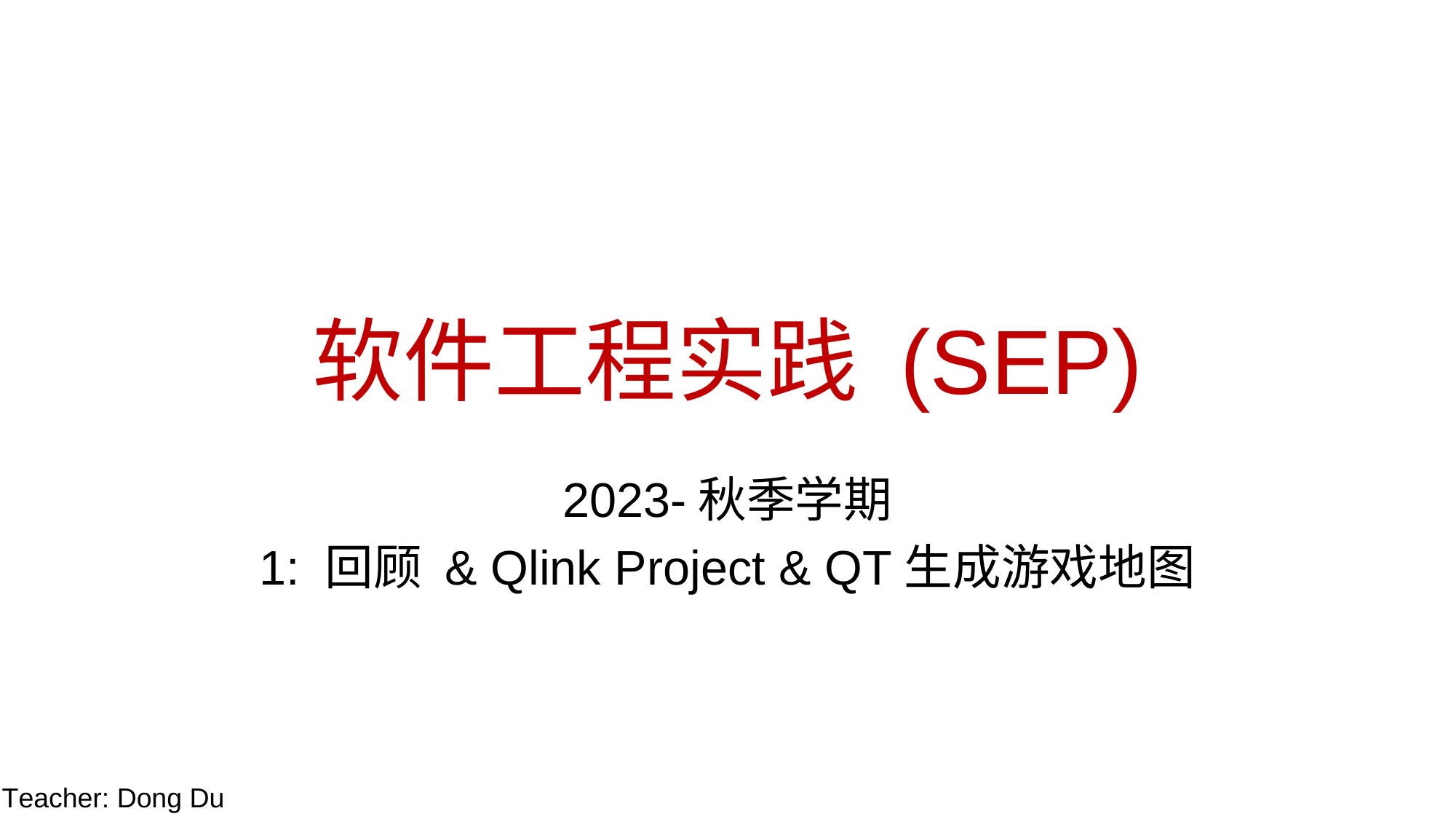

# 软件工程实践 (SEP)
2023-秋季学期
1: 回顾 & Qlink Project & QT生成游戏地图
Teacher: Dong Du